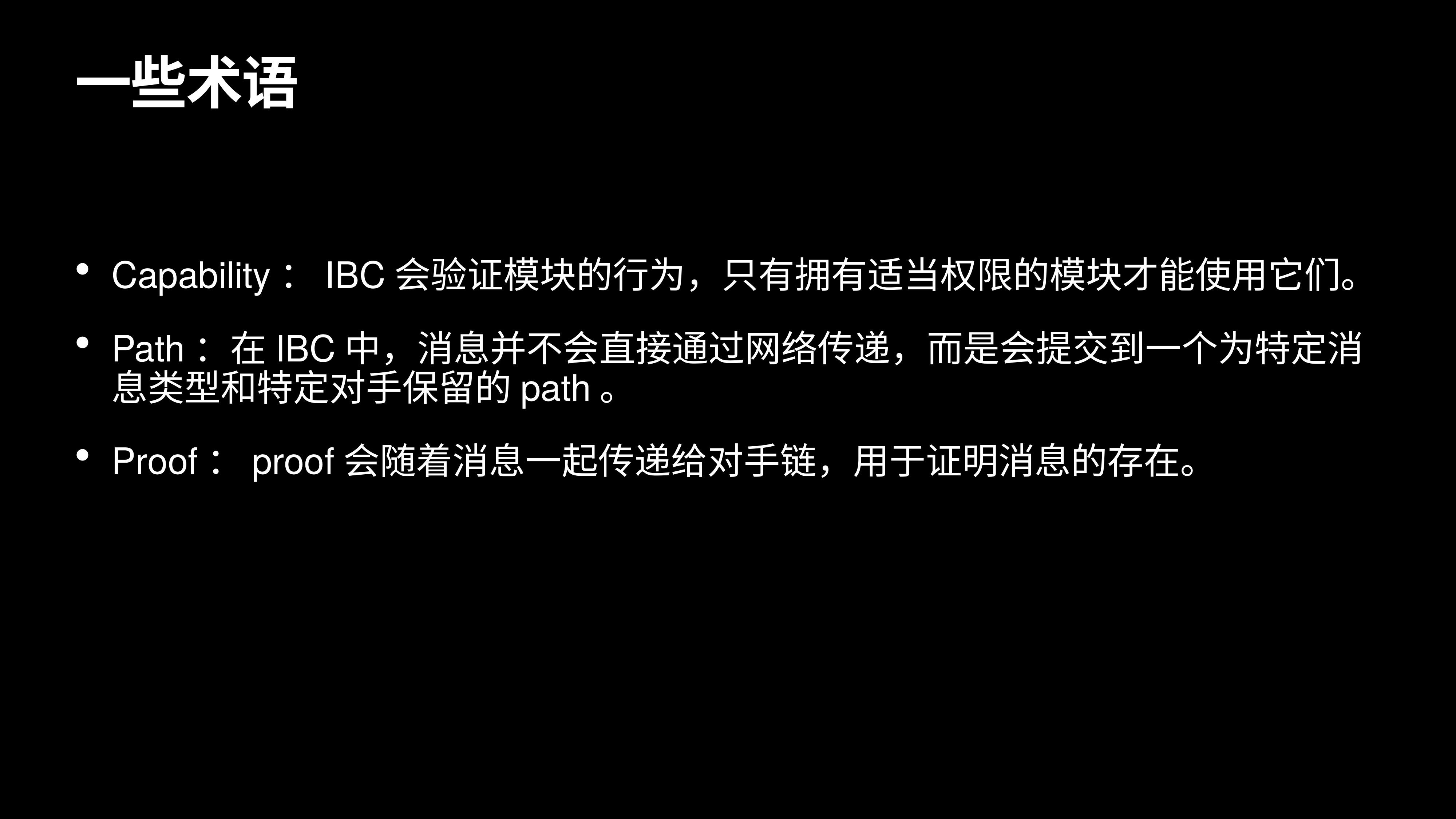

# 一些术语
Capability：IBC会验证模块的行为，只有拥有适当权限的模块才能使用它们。
Path：在IBC中，消息并不会直接通过网络传递，而是会提交到一个为特定消息类型和特定对手保留的path。
Proof：proof会随着消息一起传递给对手链，用于证明消息的存在。